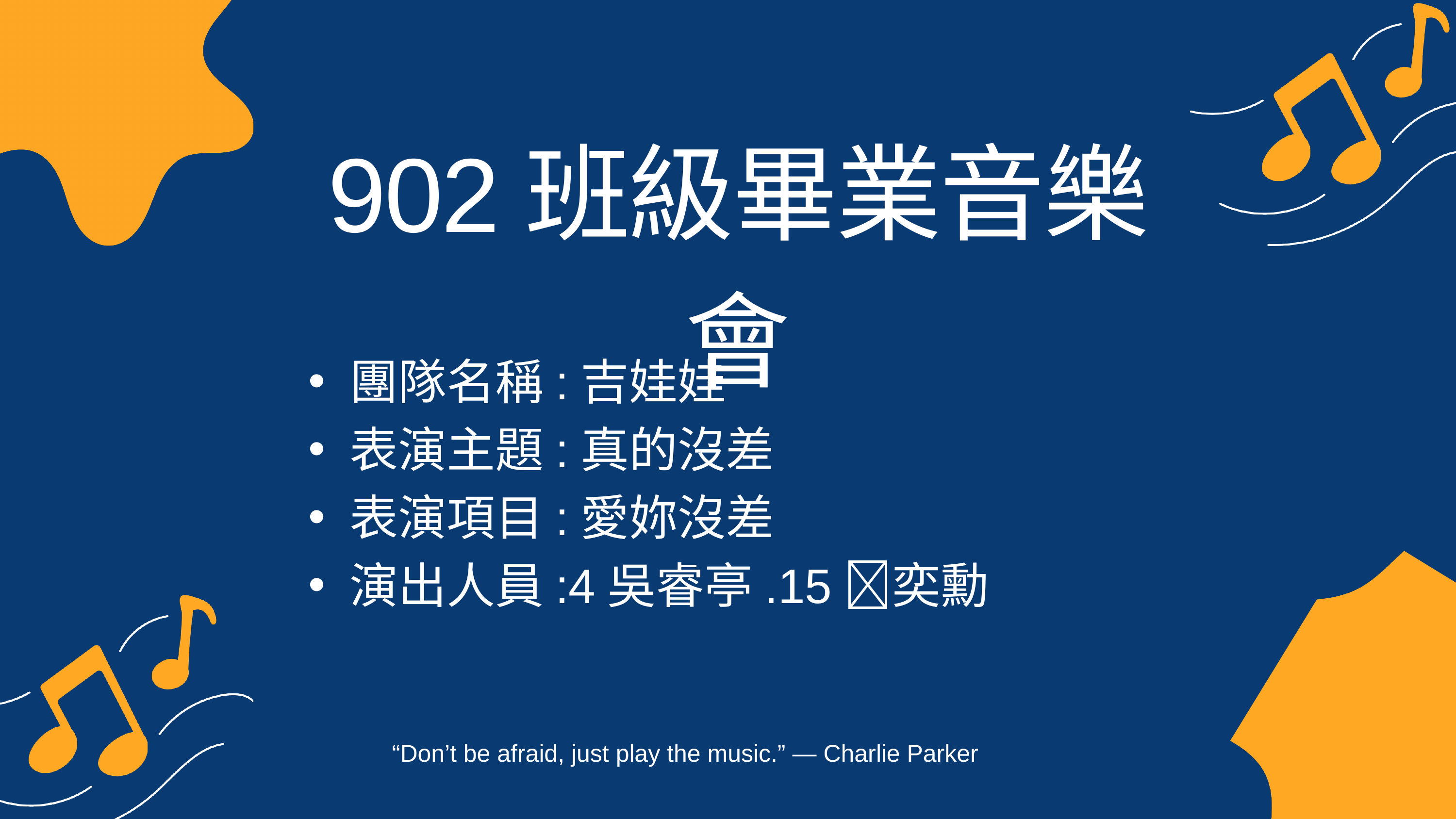

902班級畢業音樂會
團隊名稱:吉娃娃
表演主題:真的沒差
表演項目:愛妳沒差
演出人員:4吳睿亭.15𡍼奕勳

“Don’t be afraid, just play the music.” — Charlie Parker